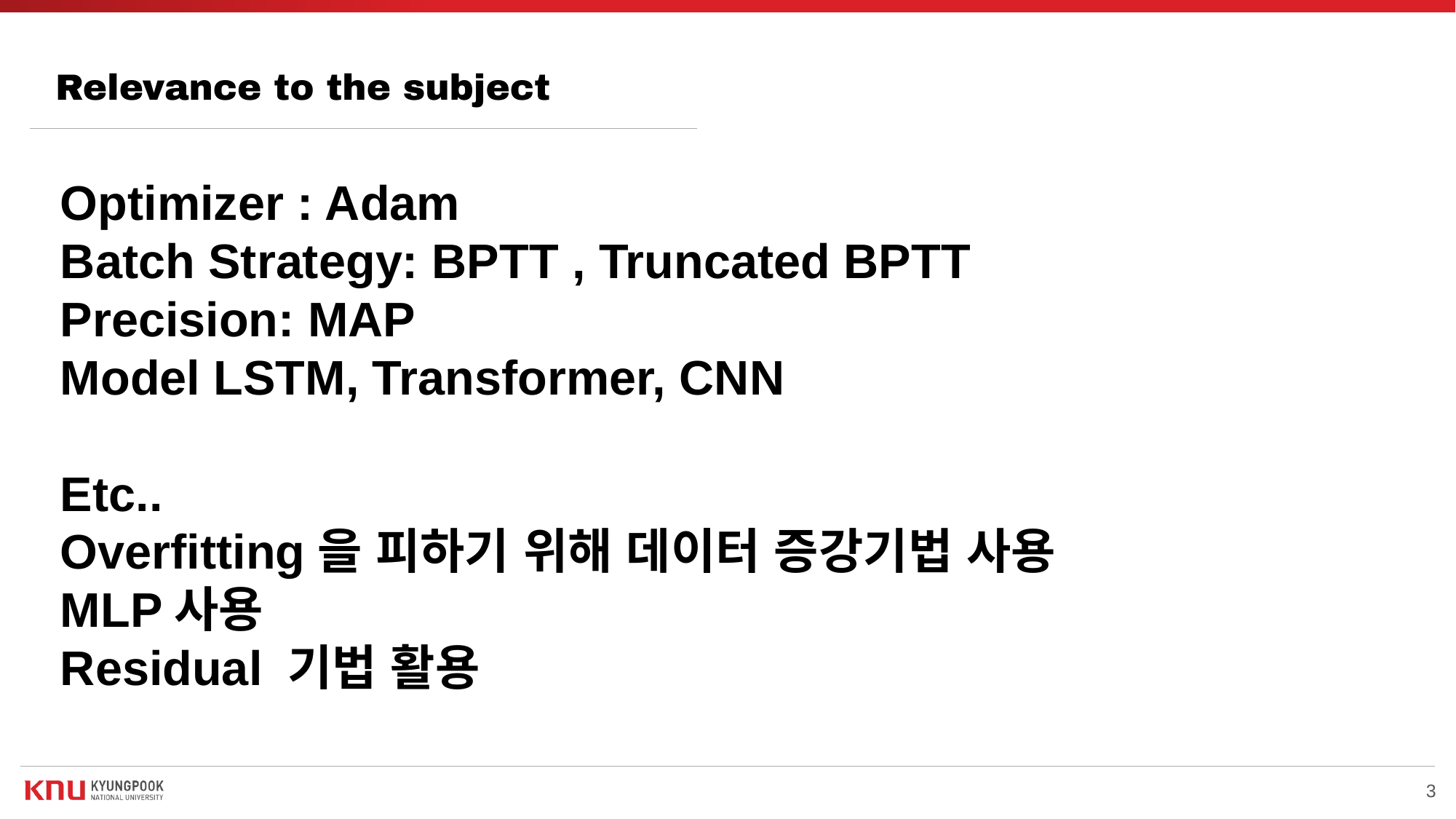

Relevance to the subject

Optimizer : Adam
Batch Strategy: BPTT , Truncated BPTT
Precision: MAP
Model LSTM, Transformer, CNN

Etc..
Overfitting을 피하기 위해 데이터 증강기법 사용
MLP사용
Residual 기법 활용

3